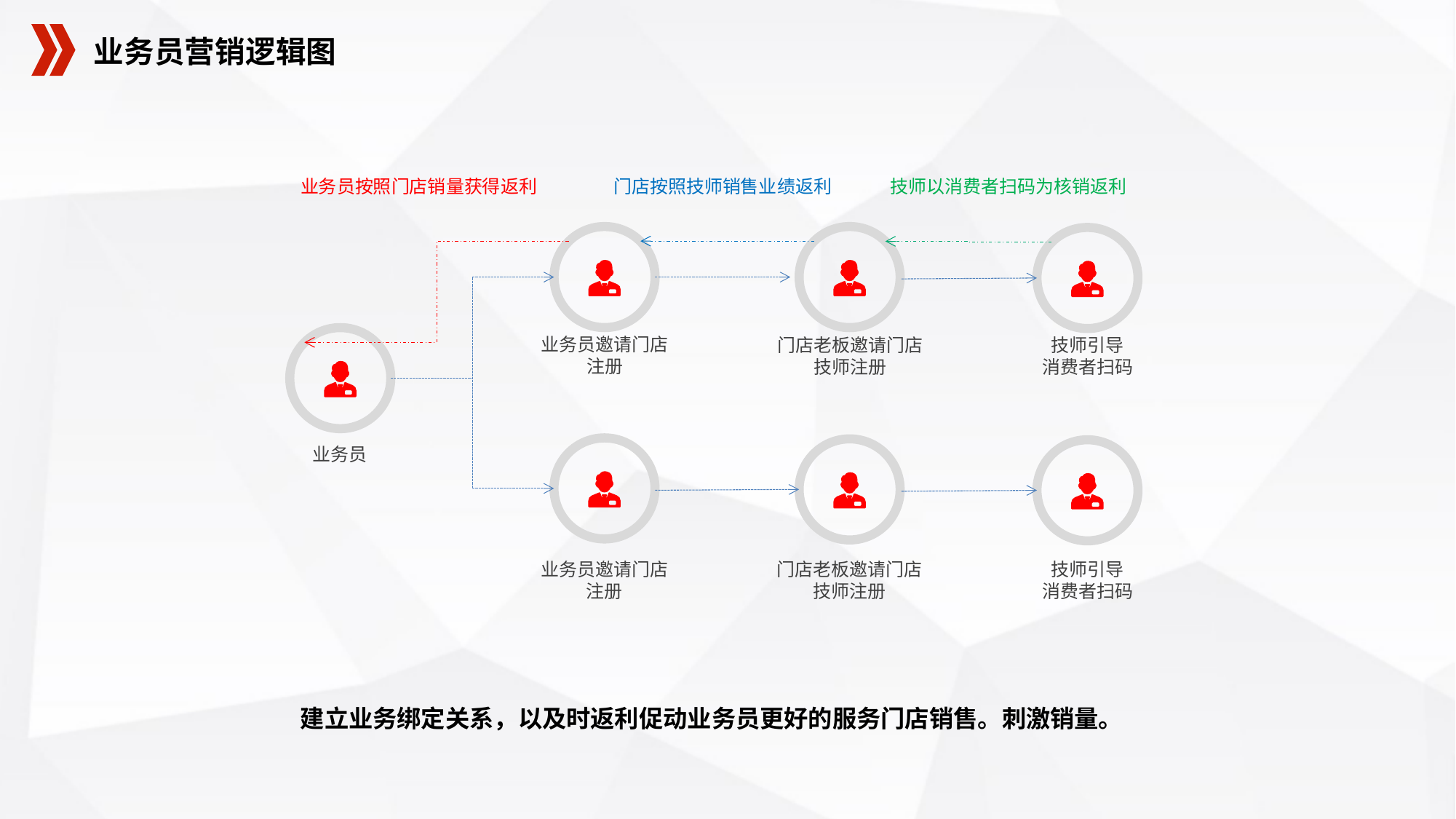

业务员营销逻辑图
业务员按照门店销量获得返利
门店按照技师销售业绩返利
技师以消费者扫码为核销返利

业务员邀请门店
注册
门店老板邀请门店
技师注册
技师引导
消费者扫码
业务员

业务员邀请门店
注册
门店老板邀请门店
技师注册
技师引导
消费者扫码
建立业务绑定关系，以及时返利促动业务员更好的服务门店销售。刺激销量。